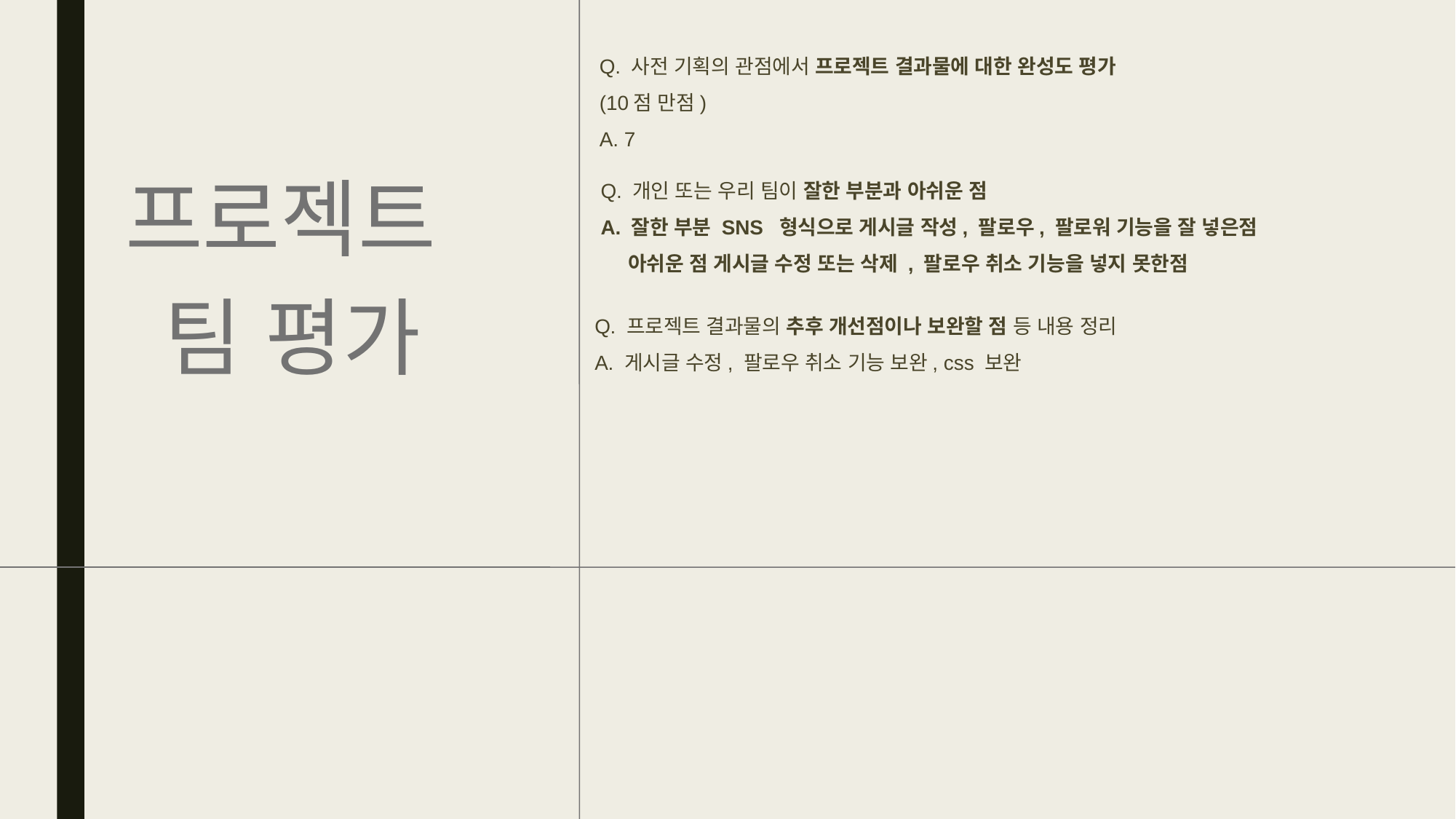

Q. 사전 기획의 관점에서 프로젝트 결과물에 대한 완성도 평가(10점 만점)
A. 7
프로젝트
팀 평가
Q. 개인 또는 우리 팀이 잘한 부분과 아쉬운 점
A. 잘한 부분 SNS  형식으로 게시글 작성, 팔로우, 팔로워 기능을 잘 넣은점
    아쉬운 점 게시글 수정 또는 삭제 , 팔로우 취소 기능을 넣지 못한점
Q. 프로젝트 결과물의 추후 개선점이나 보완할 점 등 내용 정리
A. 게시글 수정, 팔로우 취소 기능 보완, css 보완